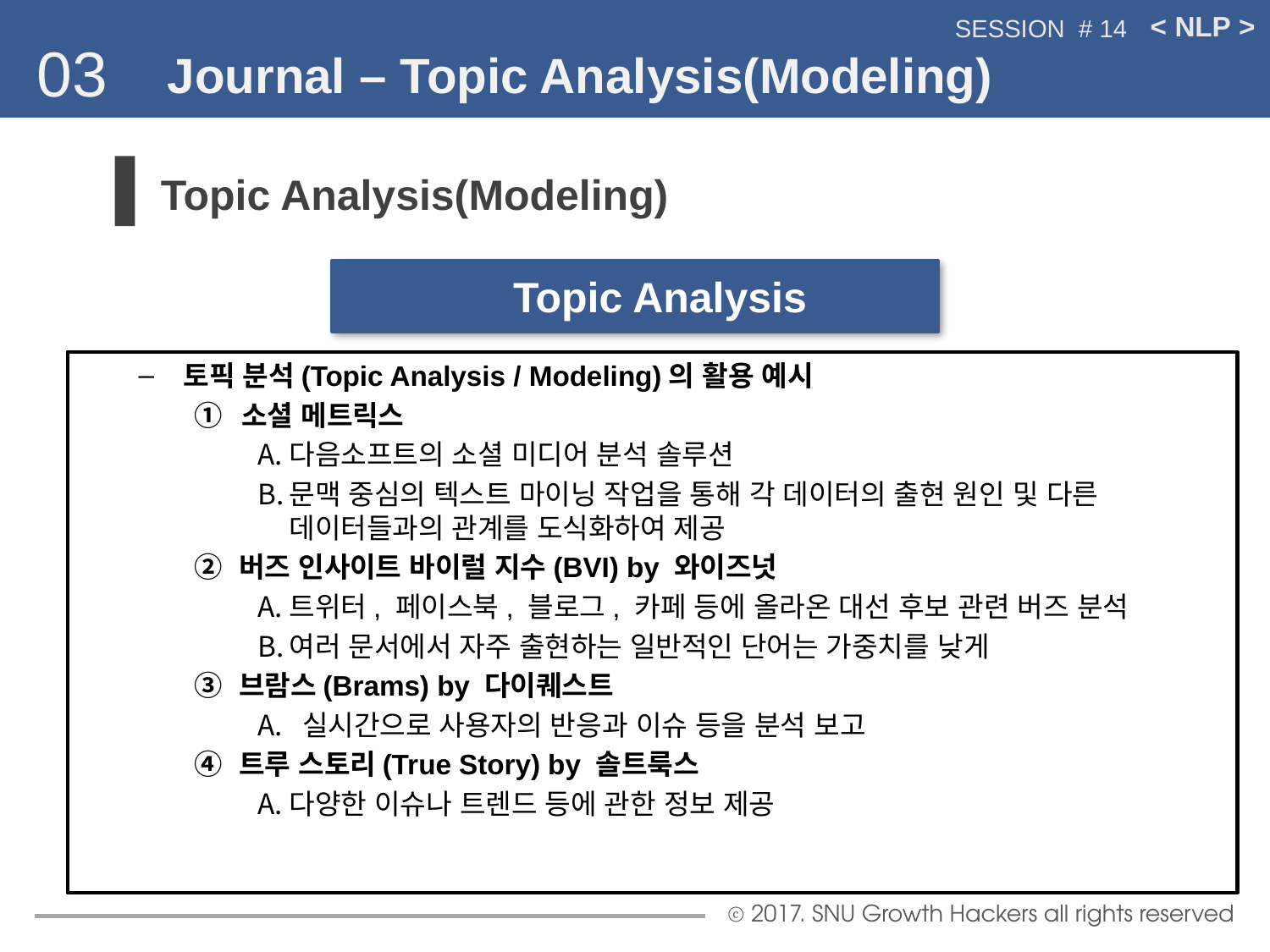

< NLP >
SESSION  # 14
03
Journal – Topic Analysis(Modeling)

Topic Analysis(Modeling)
Topic Analysis
토픽 분석(Topic Analysis / Modeling)의 활용 예시
소셜 메트릭스
다음소프트의 소셜 미디어 분석 솔루션
문맥 중심의 텍스트 마이닝 작업을 통해 각 데이터의 출현 원인 및 다른 데이터들과의 관계를 도식화하여 제공
버즈 인사이트 바이럴 지수(BVI) by 와이즈넛
트위터, 페이스북, 블로그, 카페 등에 올라온 대선 후보 관련 버즈 분석
여러 문서에서 자주 출현하는 일반적인 단어는 가중치를 낮게
브람스(Brams) by 다이퀘스트
실시간으로 사용자의 반응과 이슈 등을 분석 보고
트루 스토리(True Story) by 솔트룩스
다양한 이슈나 트렌드 등에 관한 정보 제공
ⓒ 2017. SNU Growth Hackers all rights reserved